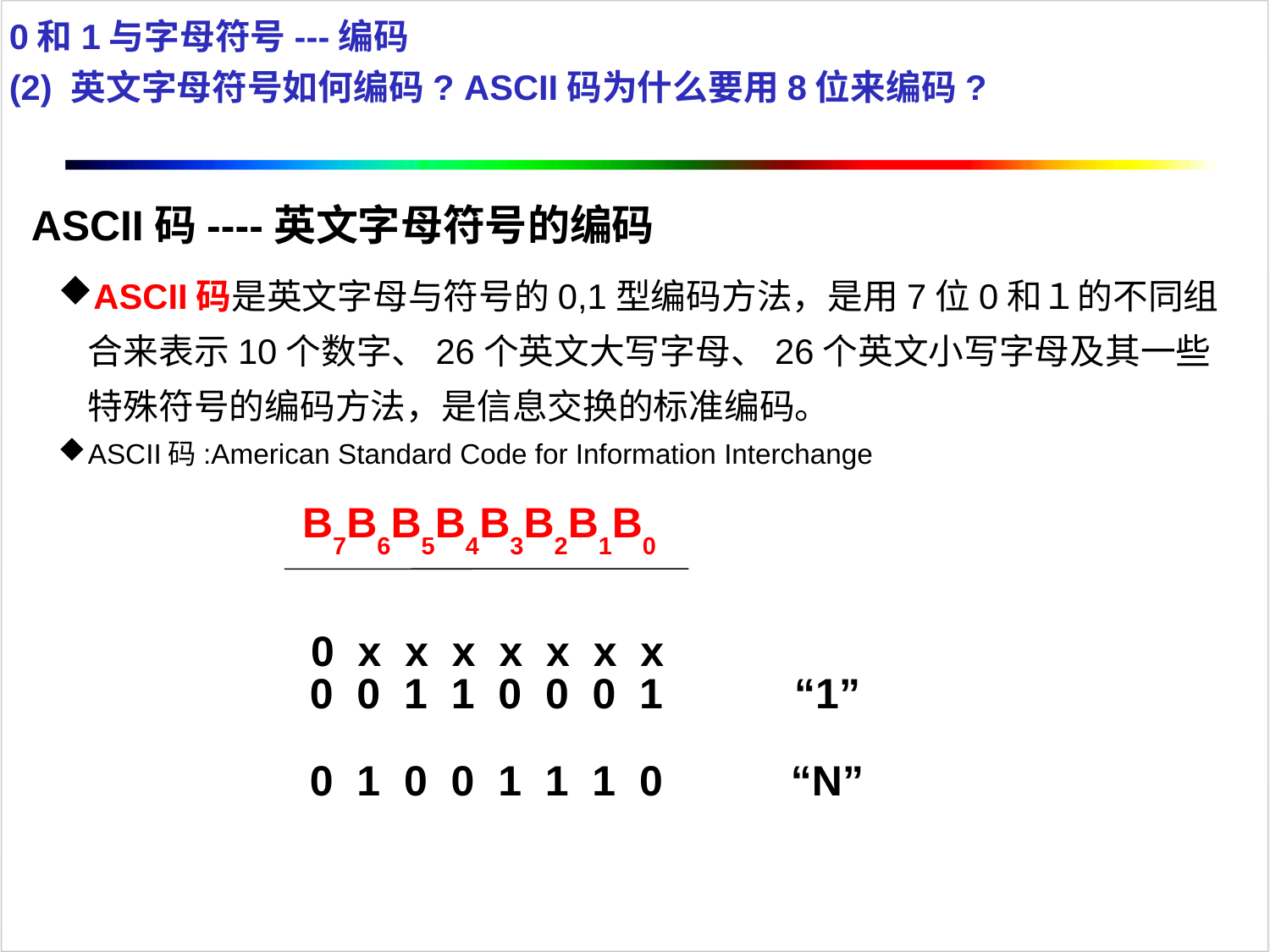

0和1与字母符号---编码
(2) 英文字母符号如何编码? ASCII码为什么要用8位来编码?
ASCII码----英文字母符号的编码
ASCII码是英文字母与符号的0,1型编码方法，是用7位0和１的不同组合来表示10个数字、26个英文大写字母、26个英文小写字母及其一些特殊符号的编码方法，是信息交换的标准编码。
ASCII码:American Standard Code for Information Interchange
 B7B6B5B4B3B2B1B0

   0  x  x  x  x  x  x  x

   0  0  1  1  0  0  0  1
“1”
   0  1  0  0  1  1  1  0
“N”